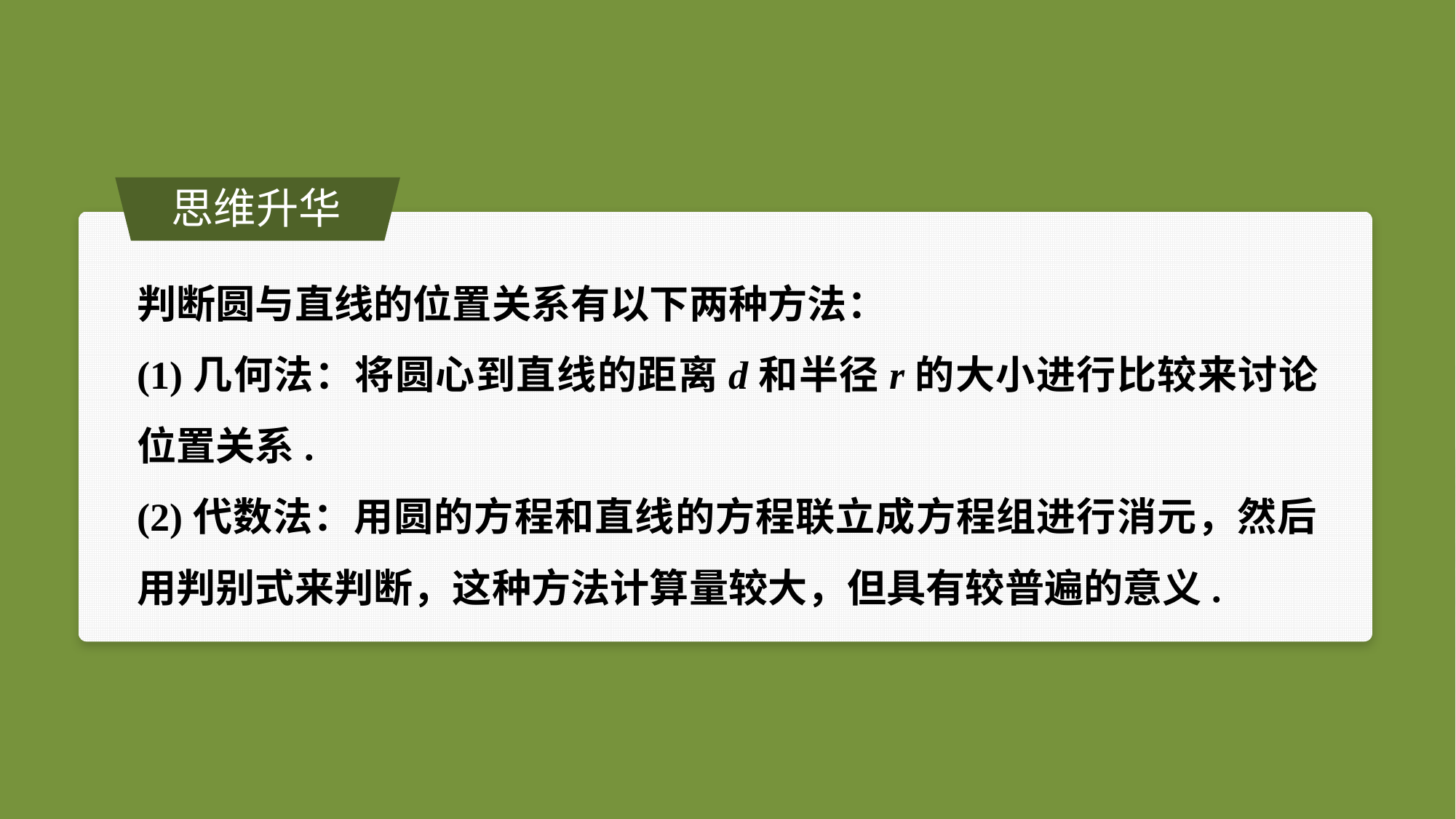

思维升华

判断圆与直线的位置关系有以下两种方法：
(1)几何法：将圆心到直线的距离d和半径r的大小进行比较来讨论位置关系.
(2)代数法：用圆的方程和直线的方程联立成方程组进行消元，然后用判别式来判断，这种方法计算量较大，但具有较普遍的意义.